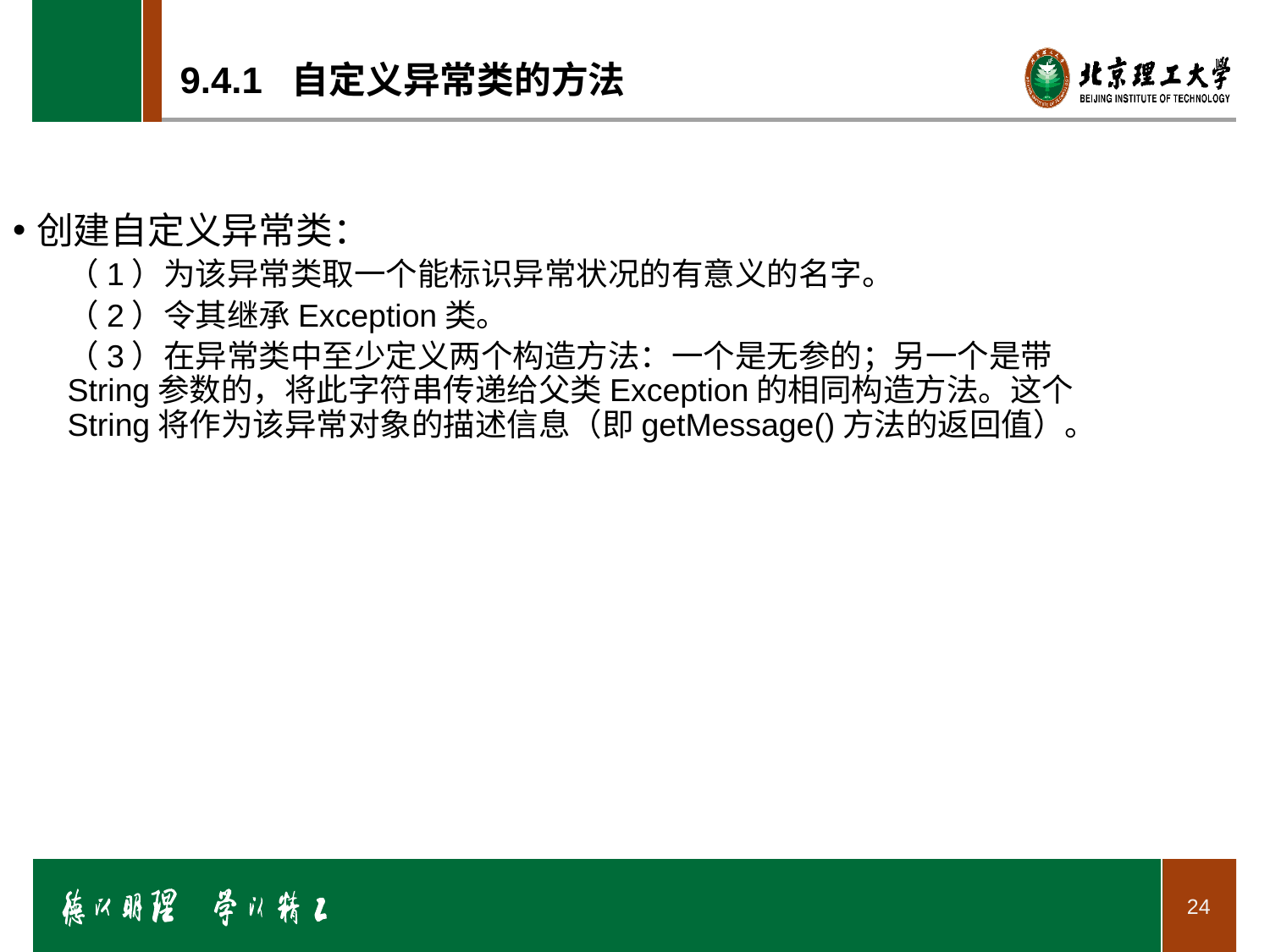

# 9.4.1  自定义异常类的方法
创建自定义异常类：
（1）为该异常类取一个能标识异常状况的有意义的名字。
（2）令其继承Exception类。
（3）在异常类中至少定义两个构造方法：一个是无参的；另一个是带String参数的，将此字符串传递给父类Exception的相同构造方法。这个String将作为该异常对象的描述信息（即getMessage()方法的返回值）。